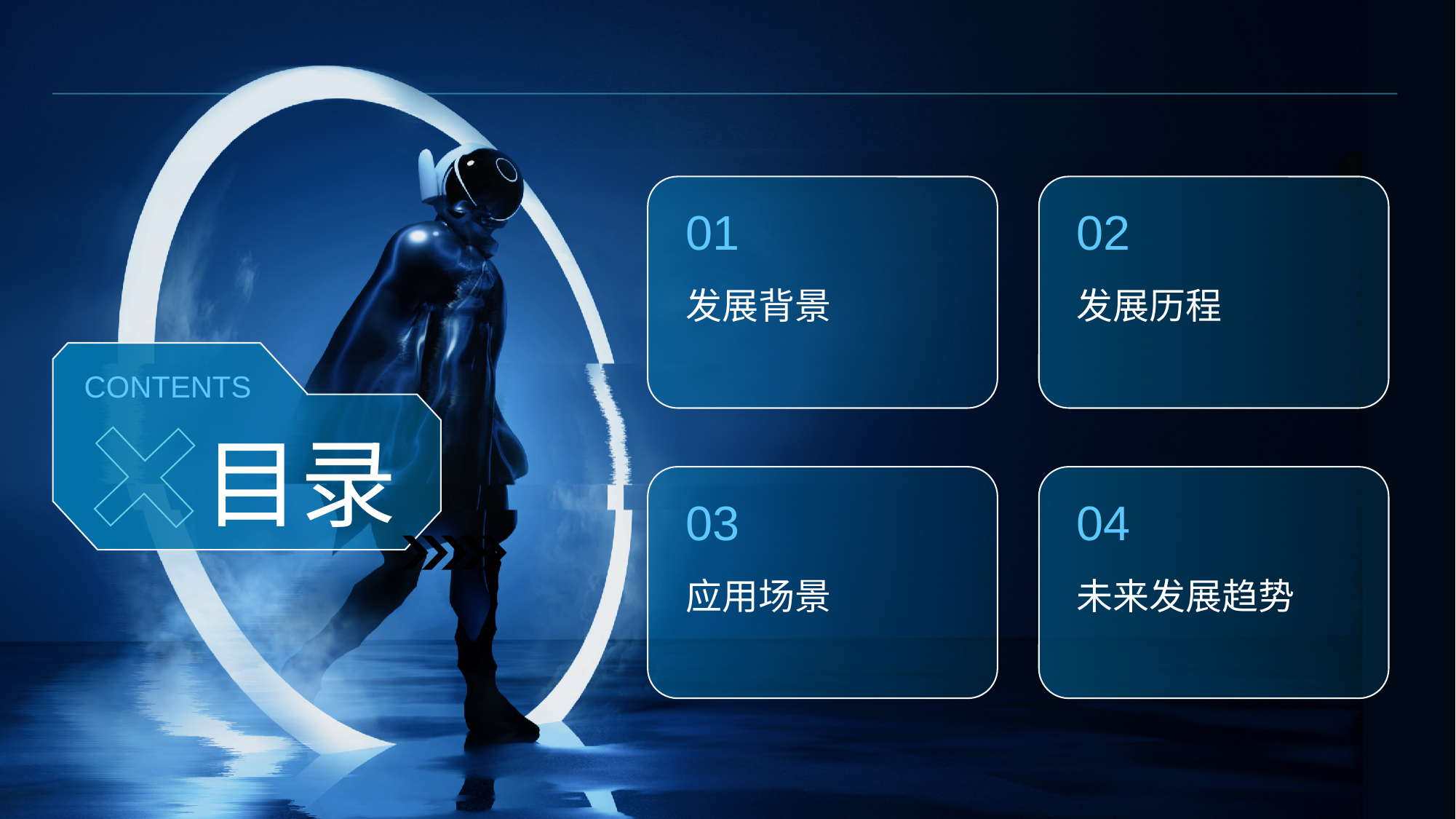

01
02
发展背景
发展历程
CONTENTS
目录

03
04
应用场景
未来发展趋势